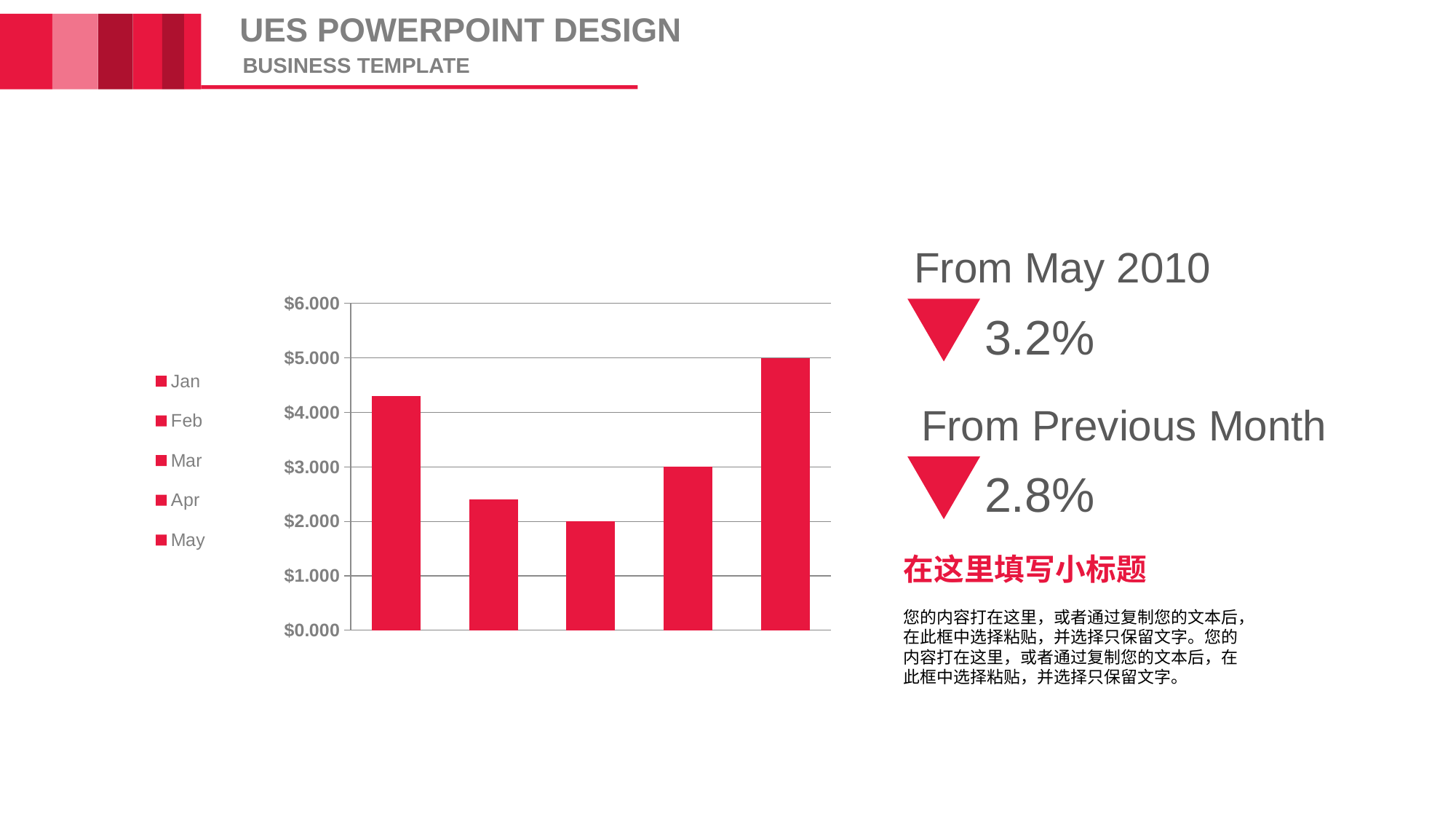

# UES POWERPOINT DESIGN
BUSINESS TEMPLATE
From May 2010

### Chart

| Category | Jan | Feb | Mar | Apr | May |
|---|---|---|---|---|---|
| Category 1 | 4.3 | 2.4 | 2.0 | 3.0 | 5.0 |
3.2%
From Previous Month

2.8%
在这里填写小标题

您的内容打在这里，或者通过复制您的文本后，在此框中选择粘贴，并选择只保留文字。您的内容打在这里，或者通过复制您的文本后，在此框中选择粘贴，并选择只保留文字。